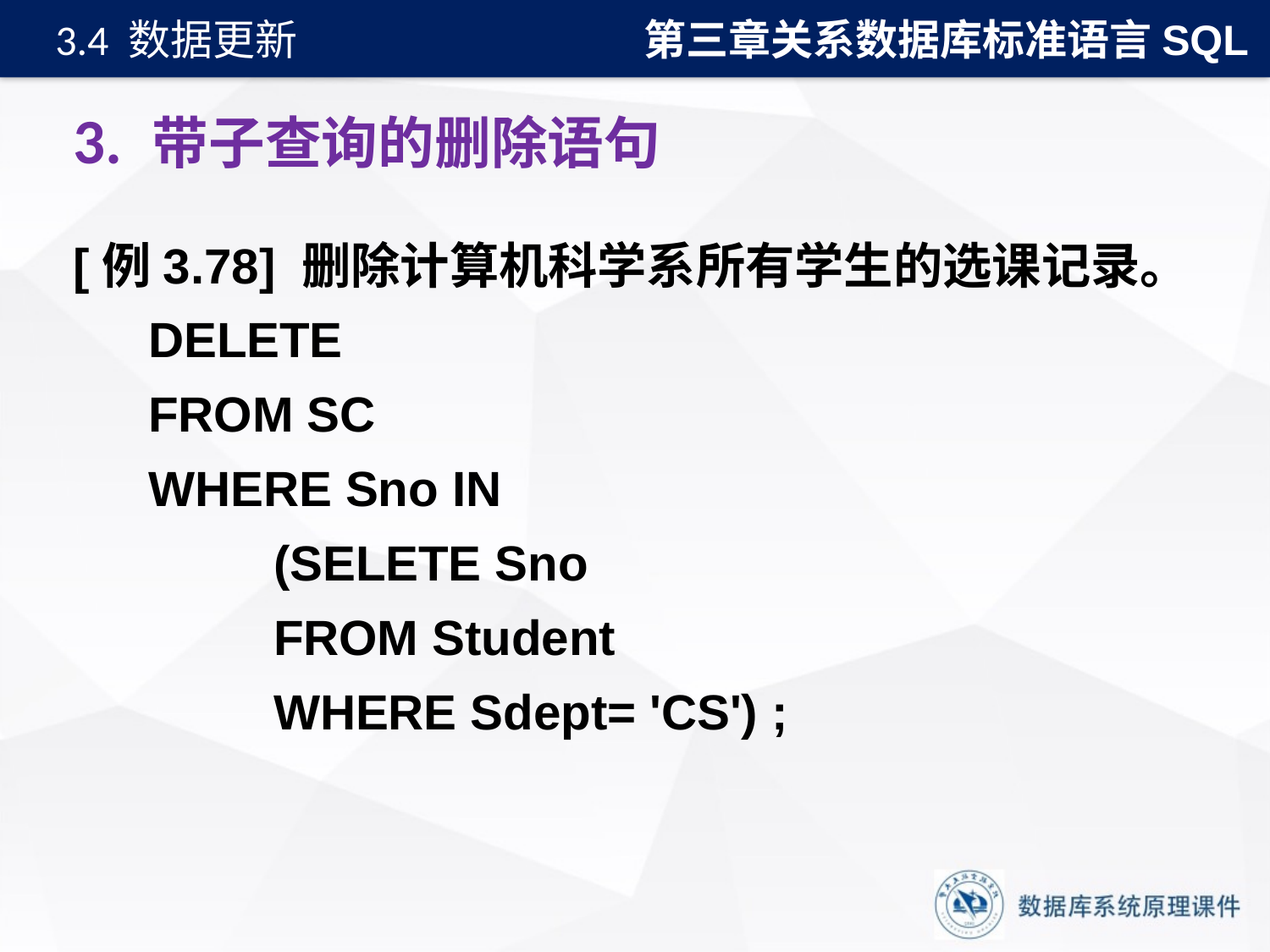

第三章关系数据库标准语言SQL
3.4 数据更新
# 3. 带子查询的删除语句
[例3.78] 删除计算机科学系所有学生的选课记录。
DELETE
FROM SC
WHERE Sno IN
(SELETE Sno
FROM Student
WHERE Sdept= 'CS') ;